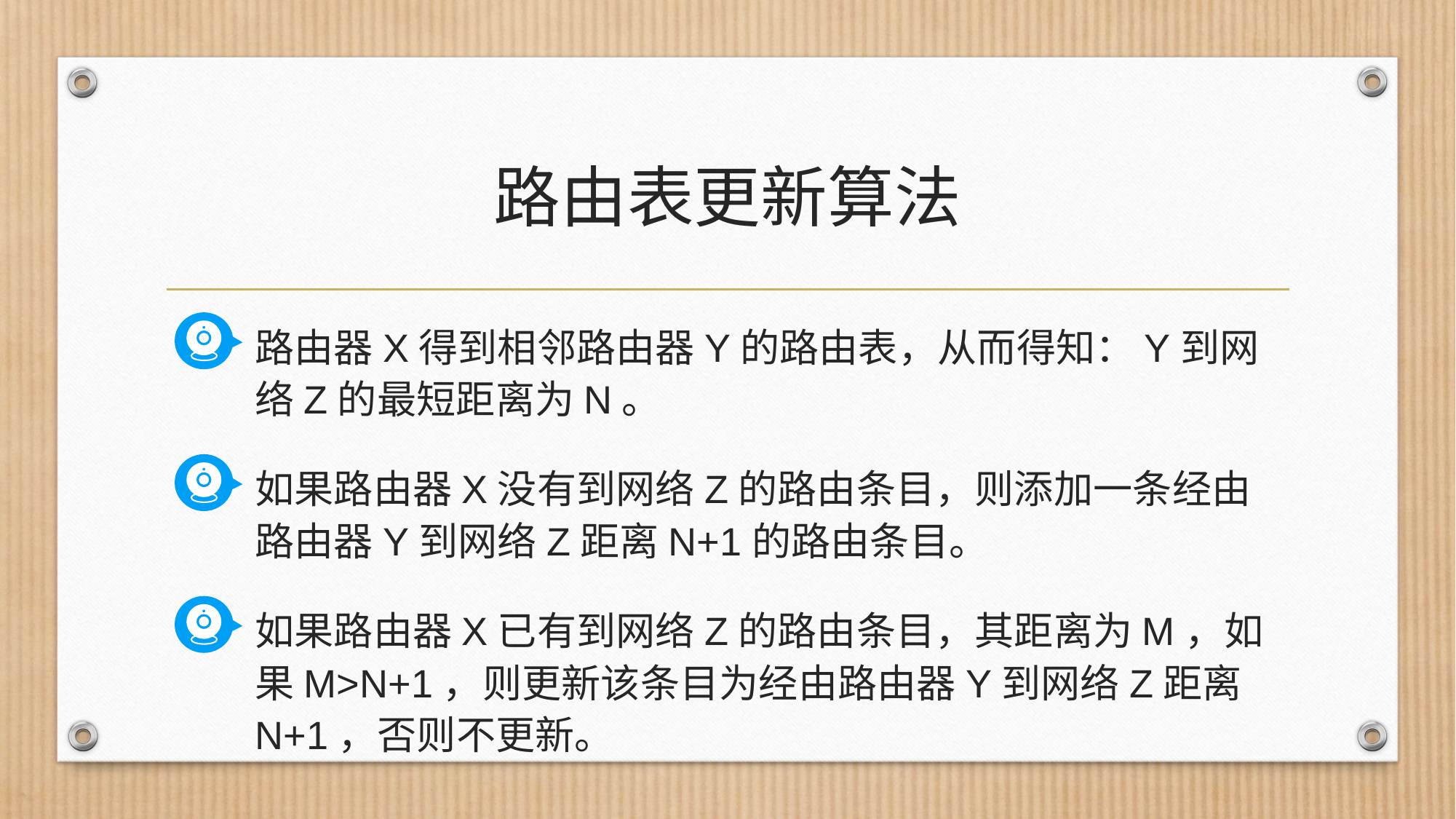

# 路由表更新算法

路由器X得到相邻路由器Y的路由表，从而得知：Y到网络Z的最短距离为N。

如果路由器X没有到网络Z的路由条目，则添加一条经由路由器Y到网络Z距离N+1的路由条目。

如果路由器X已有到网络Z的路由条目，其距离为M，如果M>N+1，则更新该条目为经由路由器Y到网络Z距离N+1，否则不更新。